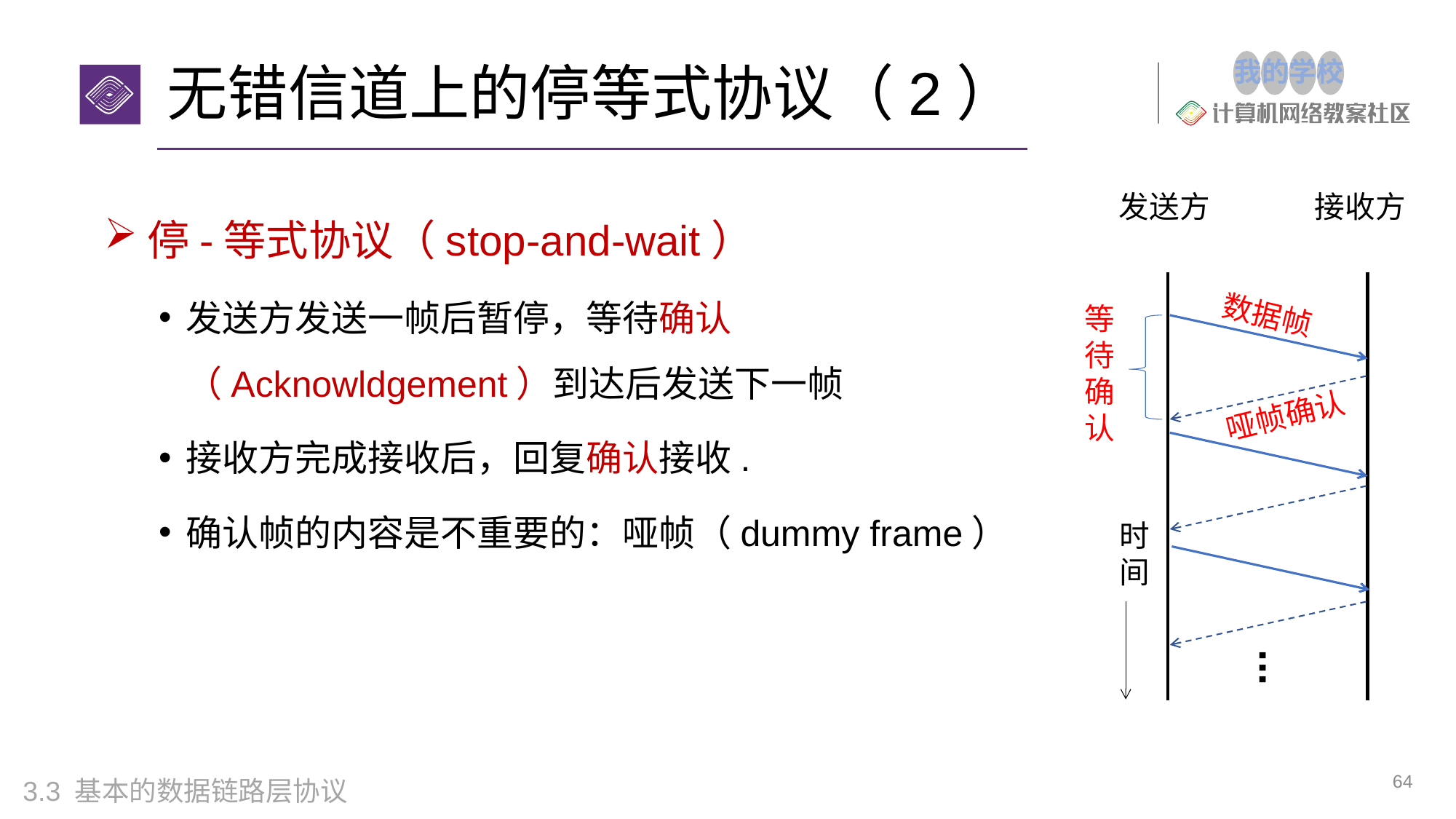

# 无错信道上的停等式协议（2）
停-等式协议（stop-and-wait）
发送方发送一帧后暂停，等待确认（Acknowldgement）到达后发送下一帧
接收方完成接收后，回复确认接收.
确认帧的内容是不重要的：哑帧（dummy frame）

发送方
接收方
数据帧
等待确认

哑帧确认
时间
...
64
3.3 基本的数据链路层协议